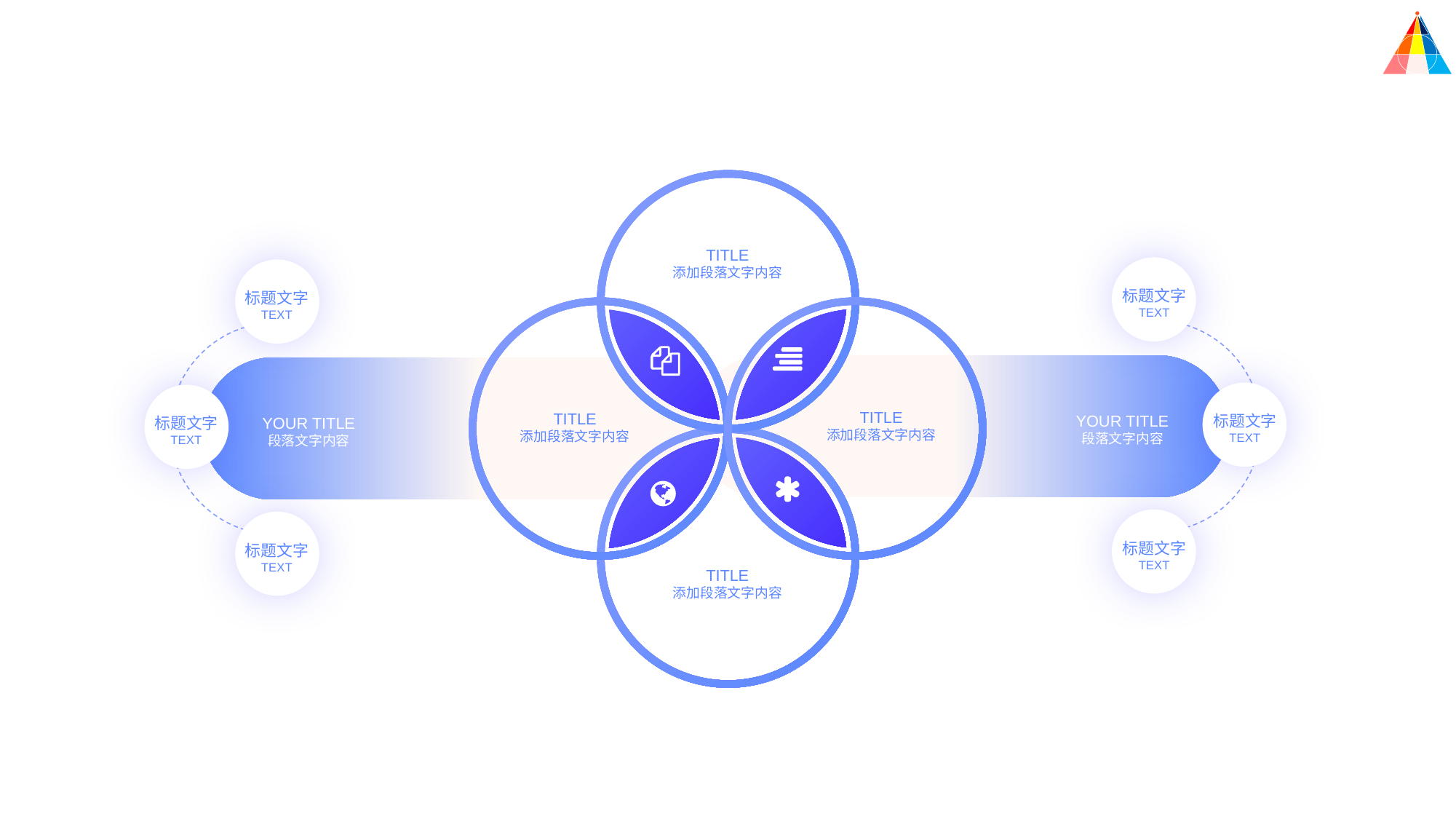

TITLE
添加段落文字内容

标题文字
TEXT

标题文字
TEXT
YOUR TITLE
段落文字内容

标题文字
TEXT

标题文字
TEXT

标题文字
TEXT
YOUR TITLE
段落文字内容

标题文字
TEXT

TITLE
添加段落文字内容
TITLE
添加段落文字内容

TITLE
添加段落文字内容